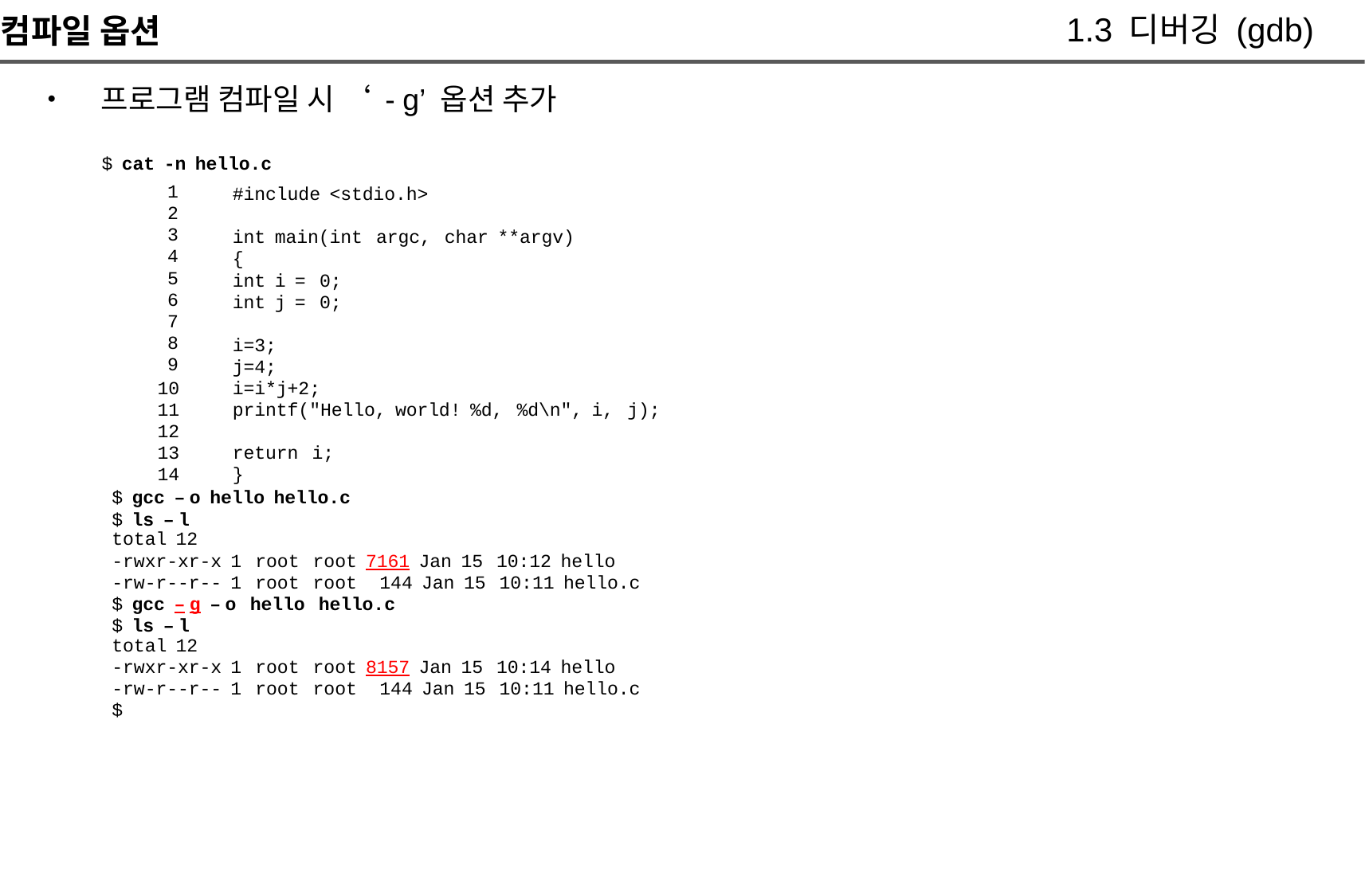

1.3 디버깅 (gdb)
컴파일 옵션

	•    프로그램 컴파일 시 ‘ - g’ 옵션 추가

		$  cat  -n  hello.c

	1
	2
	3
	4
	5
	6
	7
	8
	9
10
11
12
13
14
#include  <stdio.h>

int  main(int   argc,   char  **argv)
{
int  i  =   0;
int  j  =   0;

i=3;
j=4;
i=i*j+2;
printf("Hello,  world!  %d,   %d\n",  i,   j);

return   i;
}
$  gcc  – o  hello  hello.c
$  ls  – l
total  12
-rwxr-xr-x  1   root   root  7161  Jan  15   10:12  hello
-rw-r--r--  1   root   root     144  Jan  15   10:11  hello.c
$  gcc  – g  – o   hello   hello.c
$  ls  – l
total  12
-rwxr-xr-x  1   root   root  8157  Jan  15   10:14  hello
-rw-r--r--  1   root   root     144  Jan  15   10:11  hello.c
$